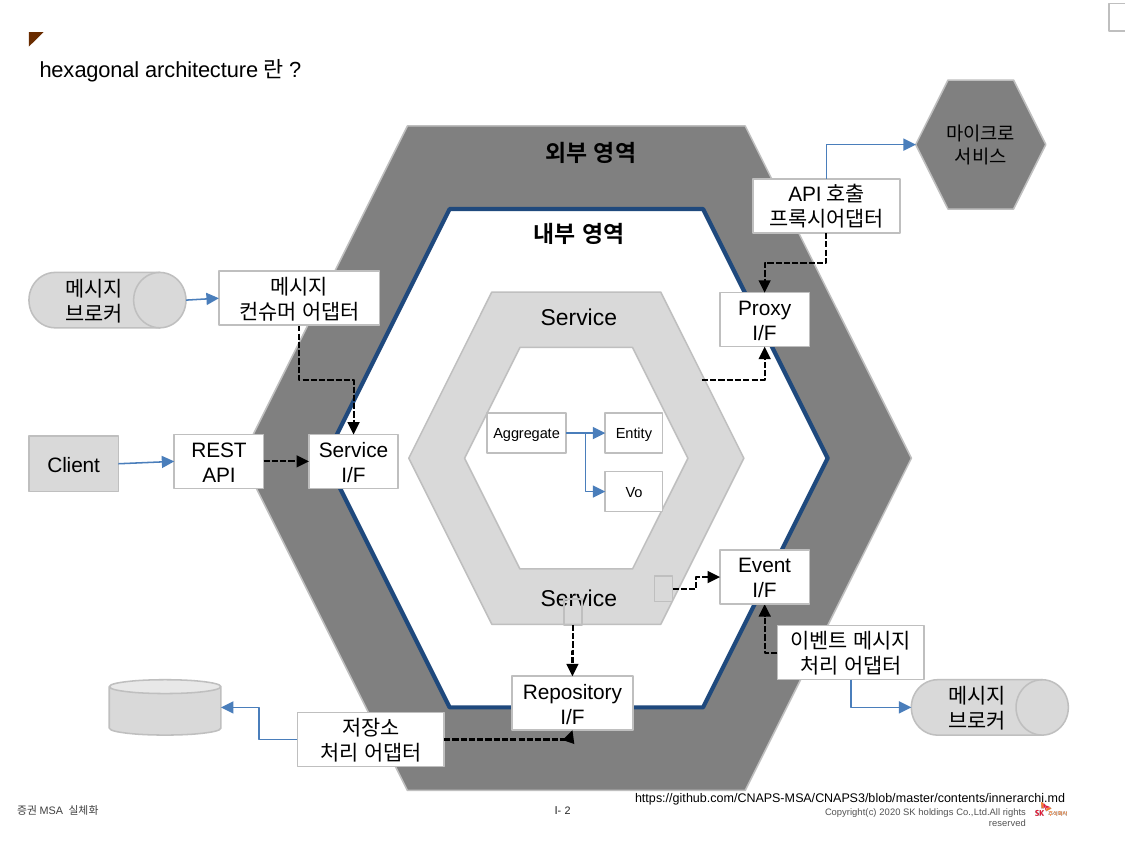

hexagonal architecture란?
마이크로서비스

외부 영역
API호출
프록시어댑터

내부 영역
메시지
컨슈머 어댑터
메시지브로커

Proxy
I/F
Service

Aggregate
Entity
REST
API
Service
I/F
Client
Vo
Event
I/F
Service

이벤트 메시지
처리 어댑터
Repository
I/F

메시지브로커
저장소
처리 어댑터
https://github.com/CNAPS-MSA/CNAPS3/blob/master/contents/innerarchi.md